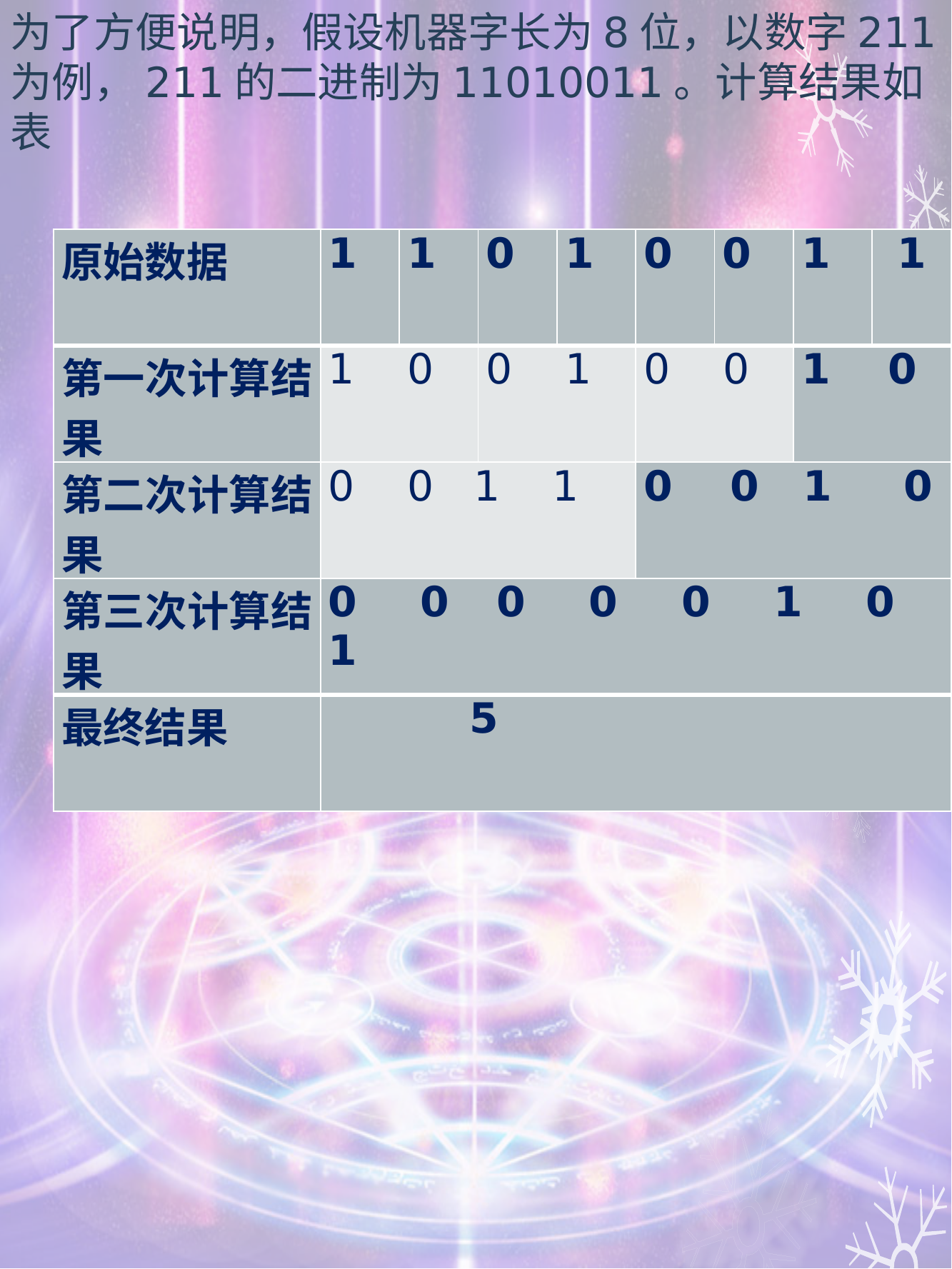

为了方便说明，假设机器字长为8位，以数字211为例，211的二进制为11010011。计算结果如表
| 原始数据 | 1 | 1 | 0 | 1 | 0 | 0 | 1 | 1 |
| --- | --- | --- | --- | --- | --- | --- | --- | --- |
| 第一次计算结果 | 1 0 |  | 0 1 |  | 0 0 |  | 1 0 |  |
| 第二次计算结果 | 0 0 1 1 |  |  |  | 0 0 1 0 |  |  |  |
| 第三次计算结果 | 0 0 0 0 0 1 0 1 |  |  |  |  |  |  |  |
| 最终结果 | 5 |  |  |  |  |  |  |  |